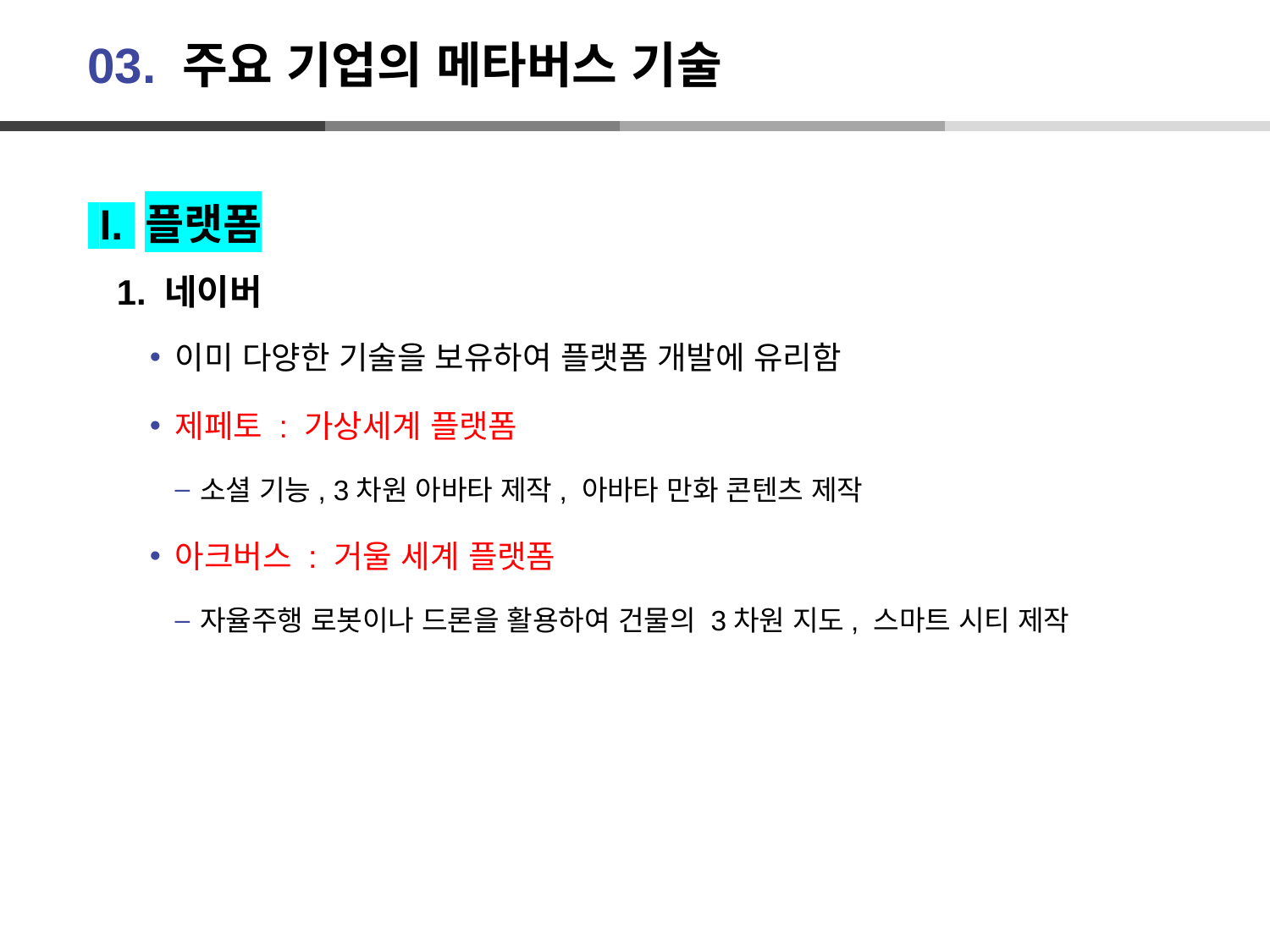

# 03. 주요 기업의 메타버스 기술
 I. 플랫폼
   1. 네이버
이미 다양한 기술을 보유하여 플랫폼 개발에 유리함
제페토 : 가상세계 플랫폼
소셜 기능, 3차원 아바타 제작, 아바타 만화 콘텐츠 제작
아크버스 : 거울 세계 플랫폼
자율주행 로봇이나 드론을 활용하여 건물의 3차원 지도, 스마트 시티 제작